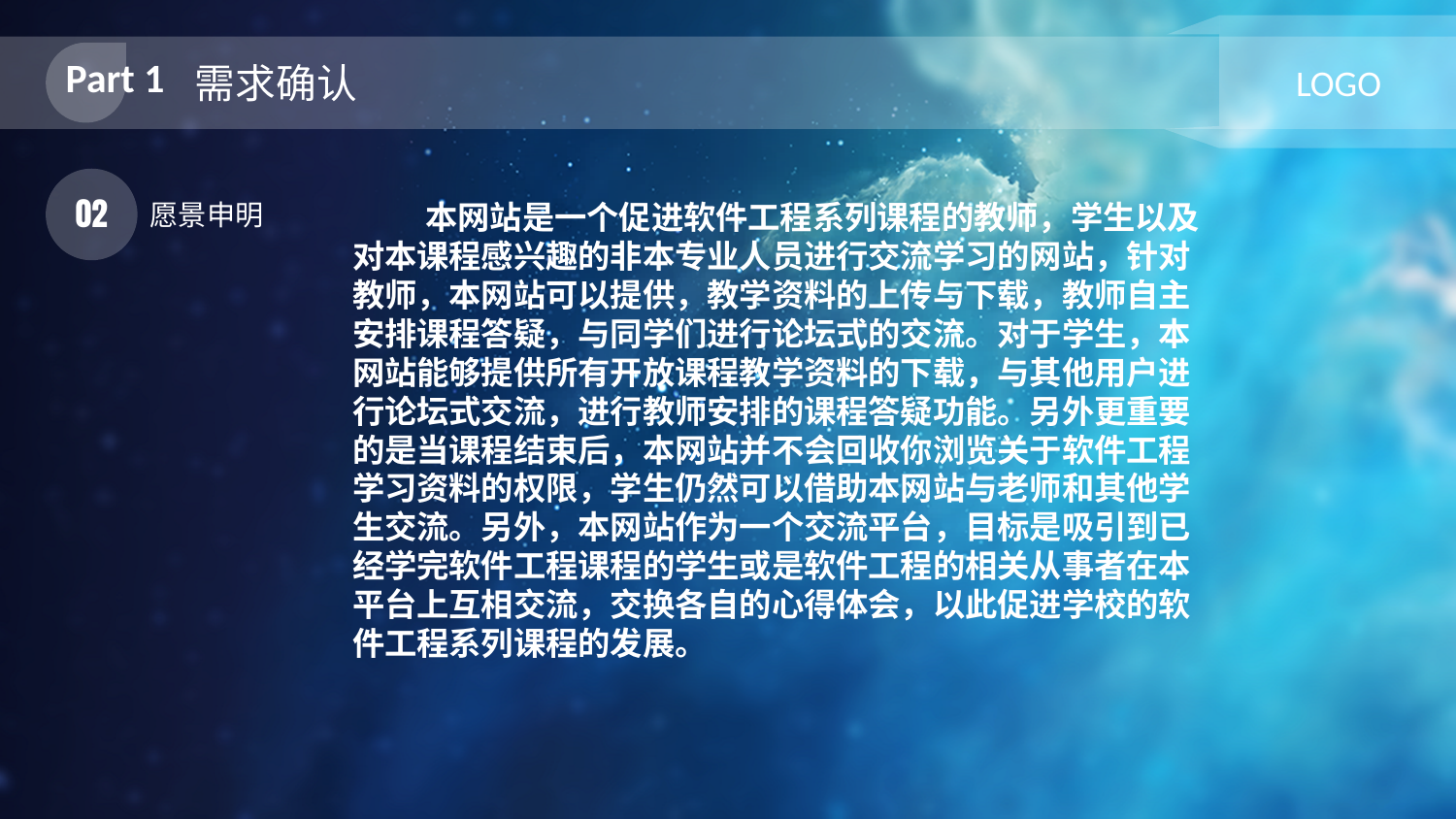

Part 1
需求确认
LOGO
02
愿景申明
         本网站是一个促进软件工程系列课程的教师，学生以及对本课程感兴趣的非本专业人员进行交流学习的网站，针对教师，本网站可以提供，教学资料的上传与下载，教师自主安排课程答疑，与同学们进行论坛式的交流。对于学生，本网站能够提供所有开放课程教学资料的下载，与其他用户进行论坛式交流，进行教师安排的课程答疑功能。另外更重要的是当课程结束后，本网站并不会回收你浏览关于软件工程学习资料的权限，学生仍然可以借助本网站与老师和其他学生交流。另外，本网站作为一个交流平台，目标是吸引到已经学完软件工程课程的学生或是软件工程的相关从事者在本平台上互相交流，交换各自的心得体会，以此促进学校的软件工程系列课程的发展。